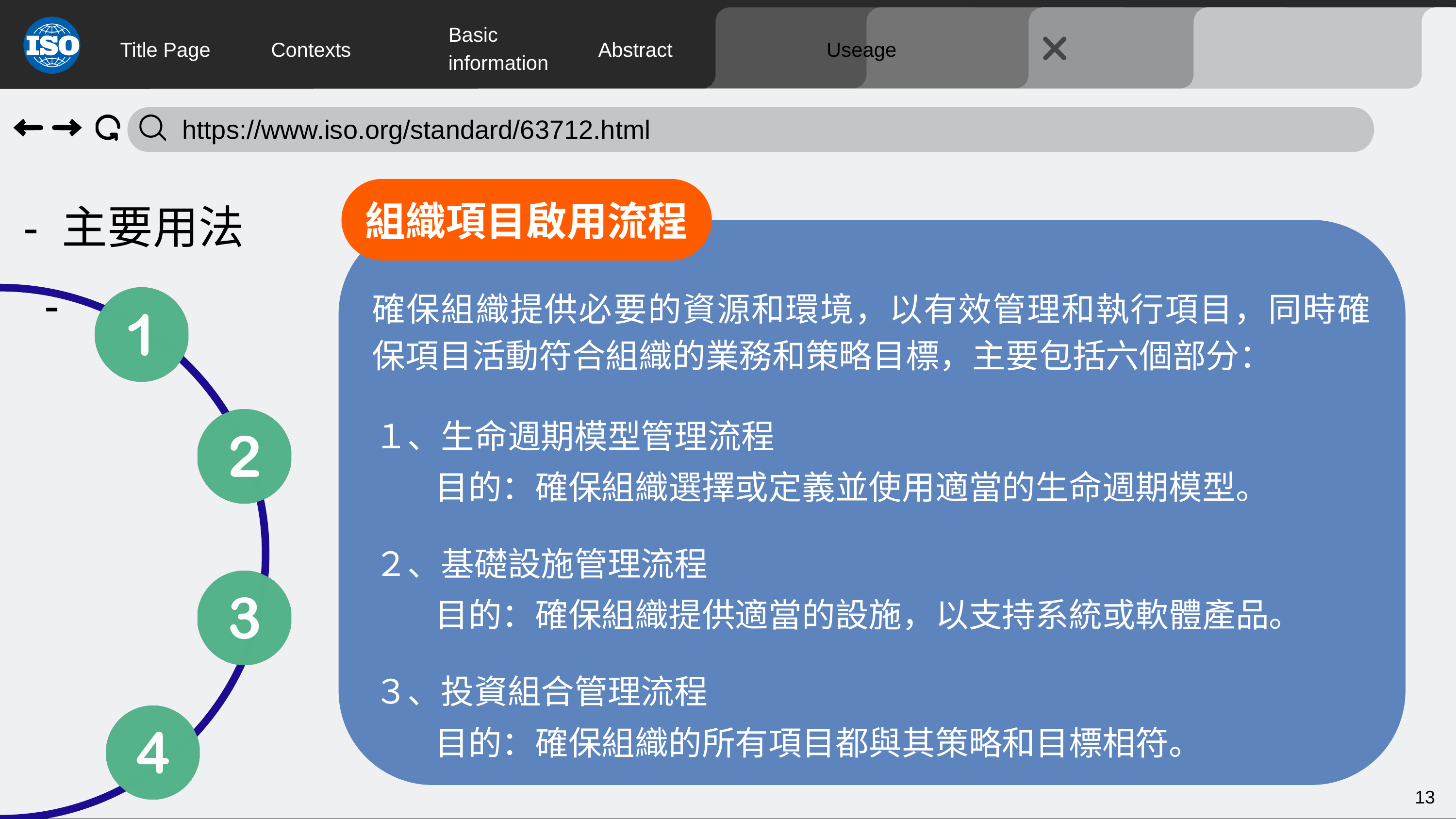

Title Page
Contexts
Abstract
Useage

Basic
information

       https://www.iso.org/standard/63712.html

- 主要用法 -
組織項目啟用流程

確保組織提供必要的資源和環境，以有效管理和執行項目，同時確保項目活動符合組織的業務和策略目標，主要包括六個部分：

１、生命週期模型管理流程
       目的：確保組織選擇或定義並使用適當的生命週期模型。

２、基礎設施管理流程
       目的：確保組織提供適當的設施，以支持系統或軟體產品。

３、投資組合管理流程
       目的：確保組織的所有項目都與其策略和目標相符。

13